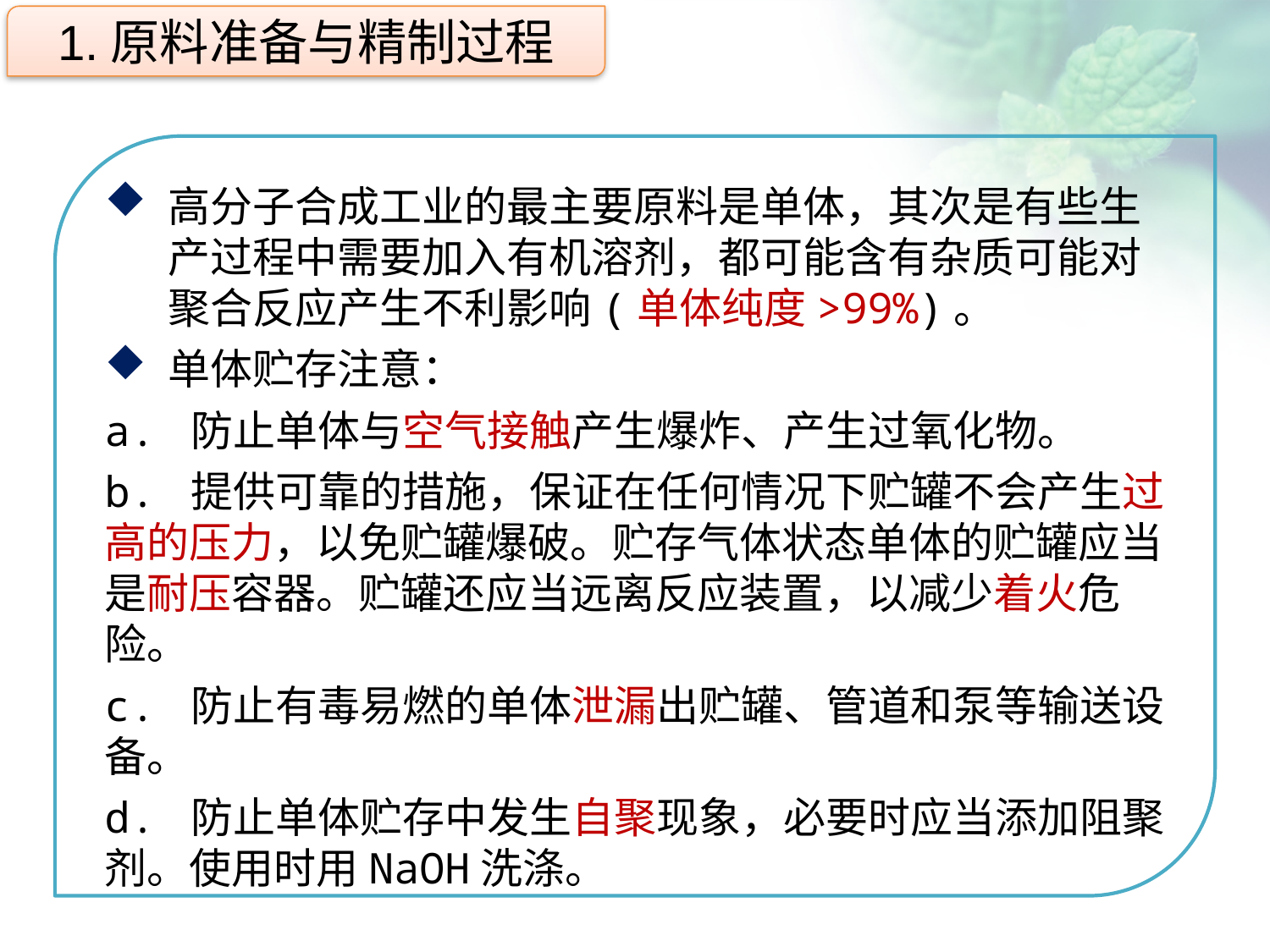

1.原料准备与精制过程
高分子合成工业的最主要原料是单体，其次是有些生产过程中需要加入有机溶剂，都可能含有杂质可能对聚合反应产生不利影响(单体纯度>99%)。
单体贮存注意：
a. 防止单体与空气接触产生爆炸、产生过氧化物。
b. 提供可靠的措施，保证在任何情况下贮罐不会产生过高的压力，以免贮罐爆破。贮存气体状态单体的贮罐应当是耐压容器。贮罐还应当远离反应装置，以减少着火危险。
c. 防止有毒易燃的单体泄漏出贮罐、管道和泵等输送设备。
d. 防止单体贮存中发生自聚现象，必要时应当添加阻聚剂。使用时用NaOH洗涤。
点击添加文本
点击添加文本
点击添加文本
点击添加文本